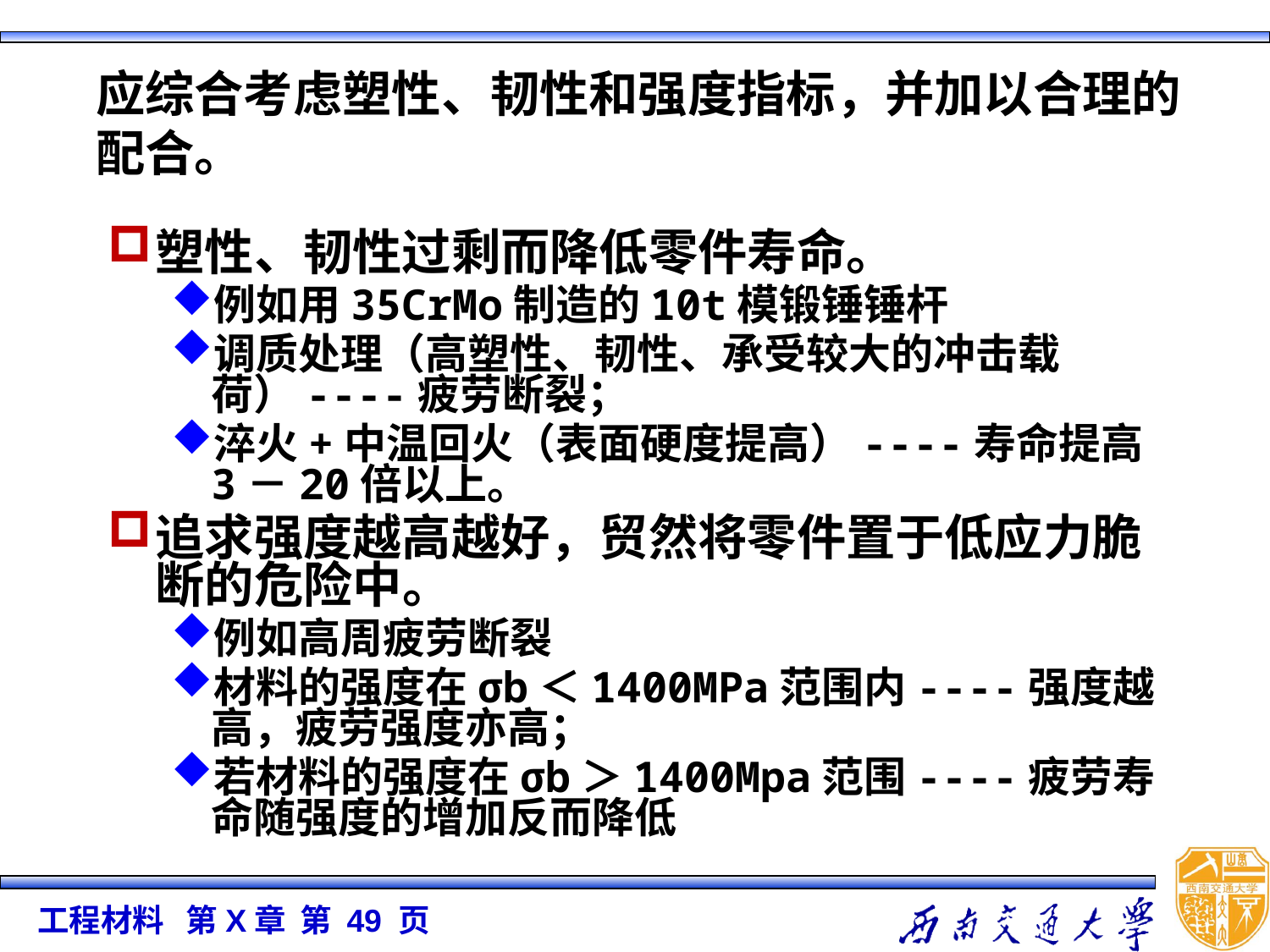

应综合考虑塑性、韧性和强度指标，并加以合理的配合。
塑性、韧性过剩而降低零件寿命。
例如用35CrMo制造的10t模锻锤锤杆
调质处理（高塑性、韧性、承受较大的冲击载荷）----疲劳断裂；
淬火+中温回火（表面硬度提高）----寿命提高3－20倍以上。
追求强度越高越好，贸然将零件置于低应力脆断的危险中。
例如高周疲劳断裂
材料的强度在σb＜1400MPa范围内----强度越高，疲劳强度亦高；
若材料的强度在σb＞1400Mpa范围----疲劳寿命随强度的增加反而降低